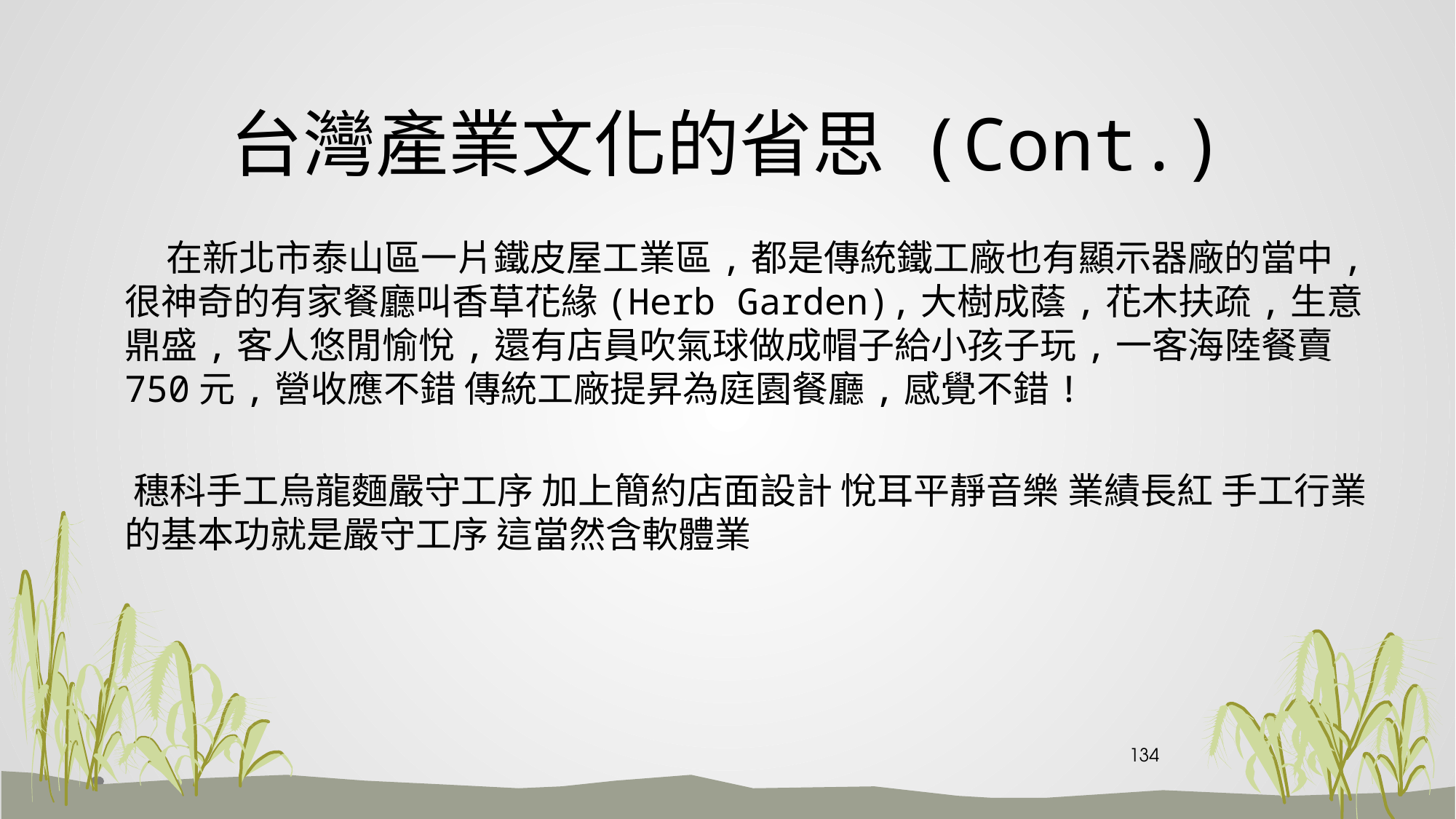

# 台灣產業文化的省思 (Cont.)
         在新北市泰山區一片鐵皮屋工業區,都是傳統鐵工廠也有顯示器廠的當中,很神奇的有家餐廳叫香草花緣(Herb Garden),大樹成蔭,花木扶疏,生意鼎盛,客人悠閒愉悅,還有店員吹氣球做成帽子給小孩子玩,一客海陸餐賣750元,營收應不錯 傳統工廠提昇為庭園餐廳,感覺不錯!

     穗科手工烏龍麵嚴守工序 加上簡約店面設計 悅耳平靜音樂 業績長紅 手工行業的基本功就是嚴守工序 這當然含軟體業
134